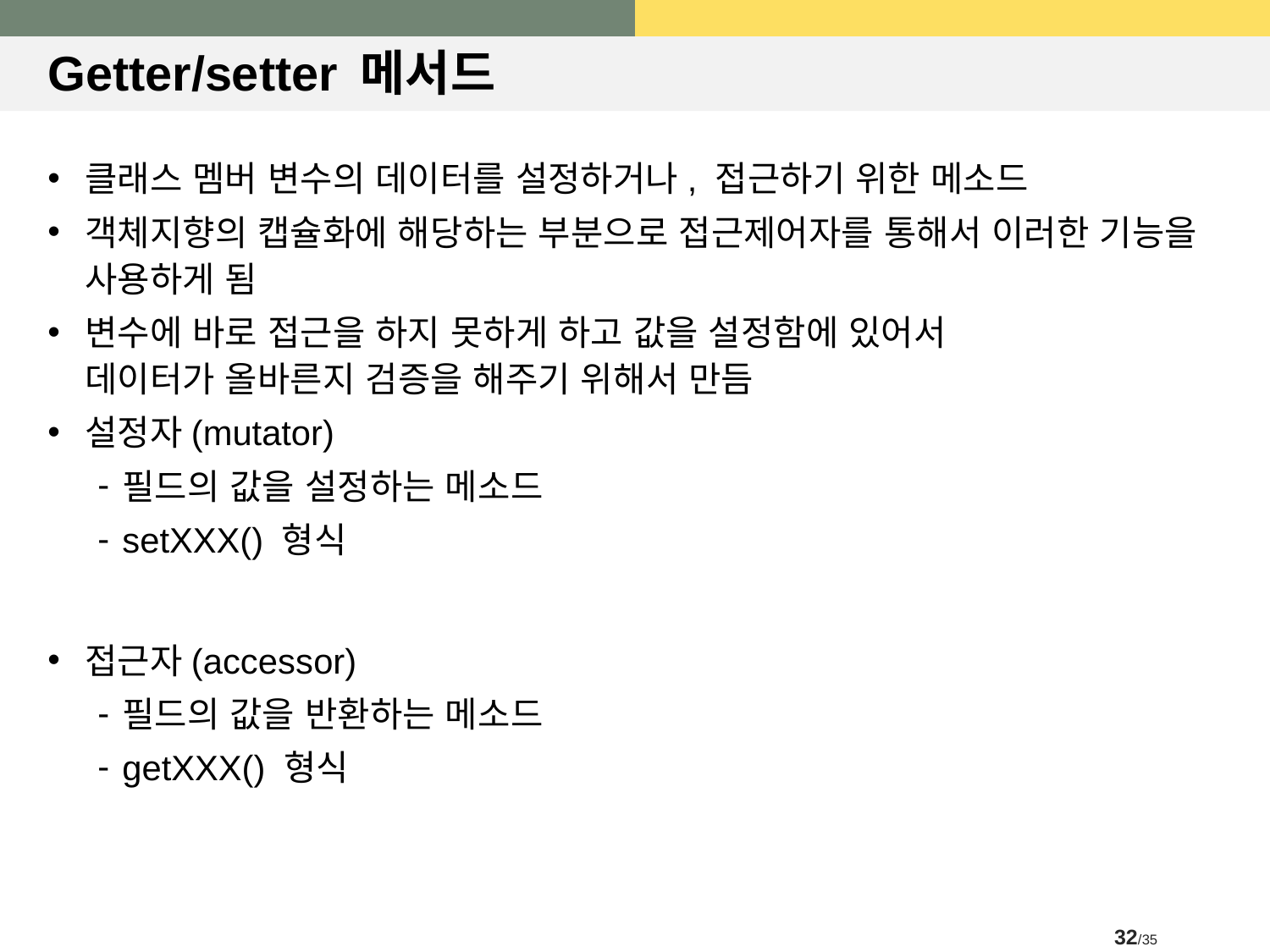

# Getter/setter 메서드
클래스 멤버 변수의 데이터를 설정하거나, 접근하기 위한 메소드
객체지향의 캡슐화에 해당하는 부분으로 접근제어자를 통해서 이러한 기능을 사용하게 됨
변수에 바로 접근을 하지 못하게 하고 값을 설정함에 있어서
데이터가 올바른지 검증을 해주기 위해서 만듬
설정자(mutator)
필드의 값을 설정하는 메소드
setXXX() 형식

접근자(accessor)
필드의 값을 반환하는 메소드
getXXX() 형식